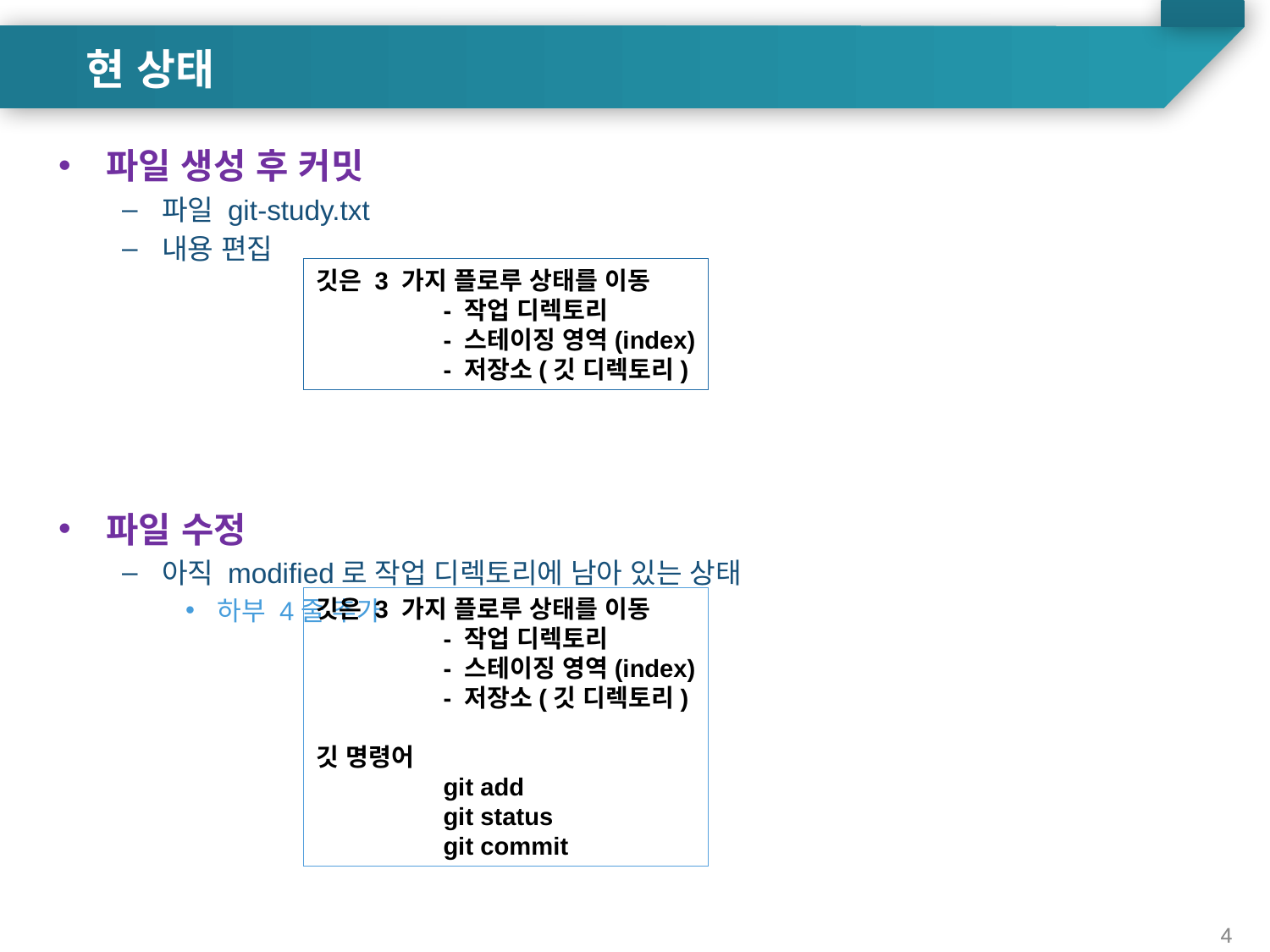

현 상태
파일 생성 후 커밋
파일 git-study.txt
내용 편집

파일 수정
아직 modified로 작업 디렉토리에 남아 있는 상태
하부 4줄 추가
깃은 3 가지 플로루 상태를 이동
	- 작업 디렉토리
	- 스테이징 영역(index)
	- 저장소(깃 디렉토리)
깃은 3 가지 플로루 상태를 이동
	- 작업 디렉토리
	- 스테이징 영역(index)
	- 저장소(깃 디렉토리)

깃 명령어
	git add
	git status
	git commit
4